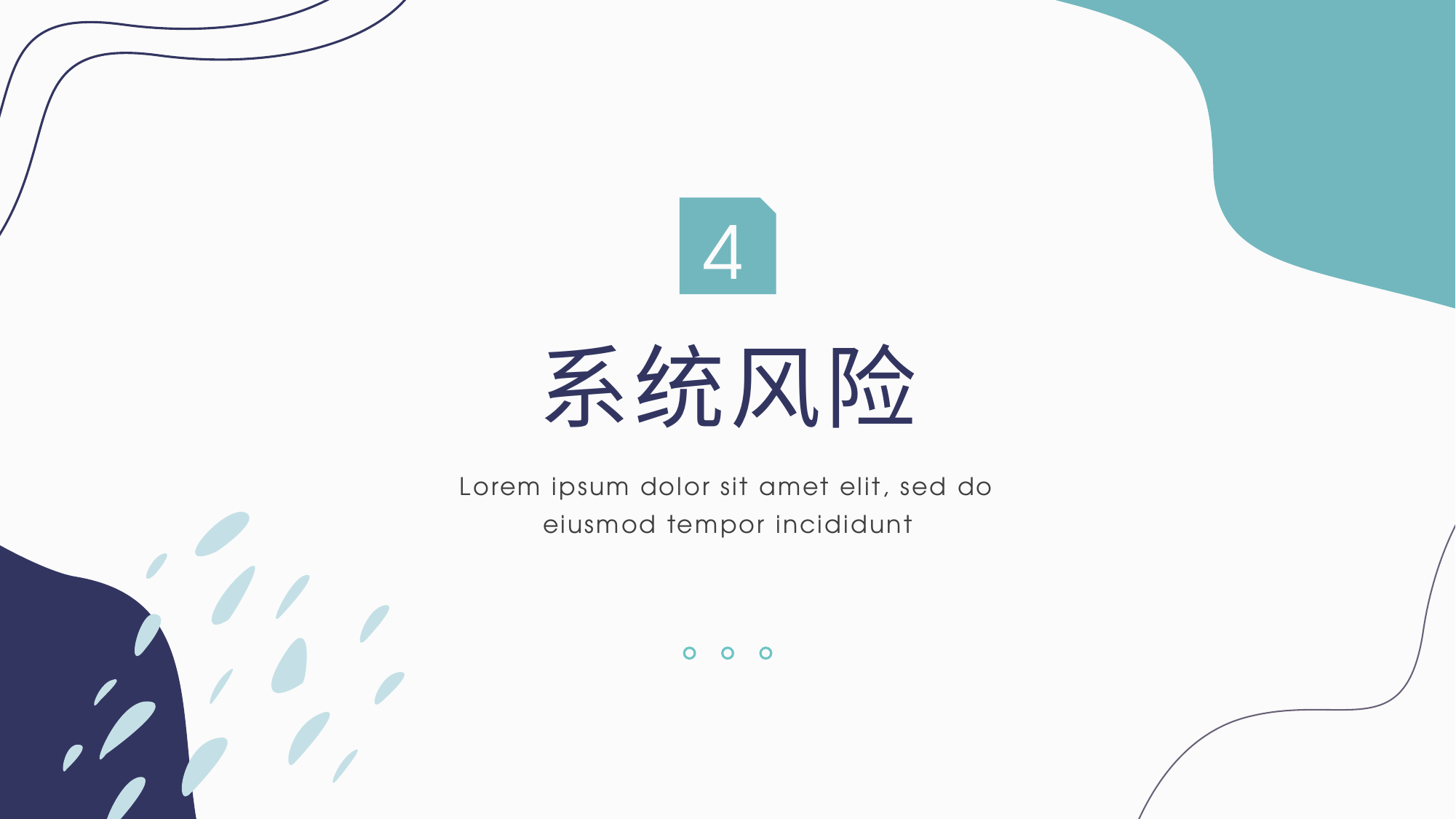

4
系统风险
Lorem ipsum dolor sit amet elit, sed do eiusmod tempor incididunt